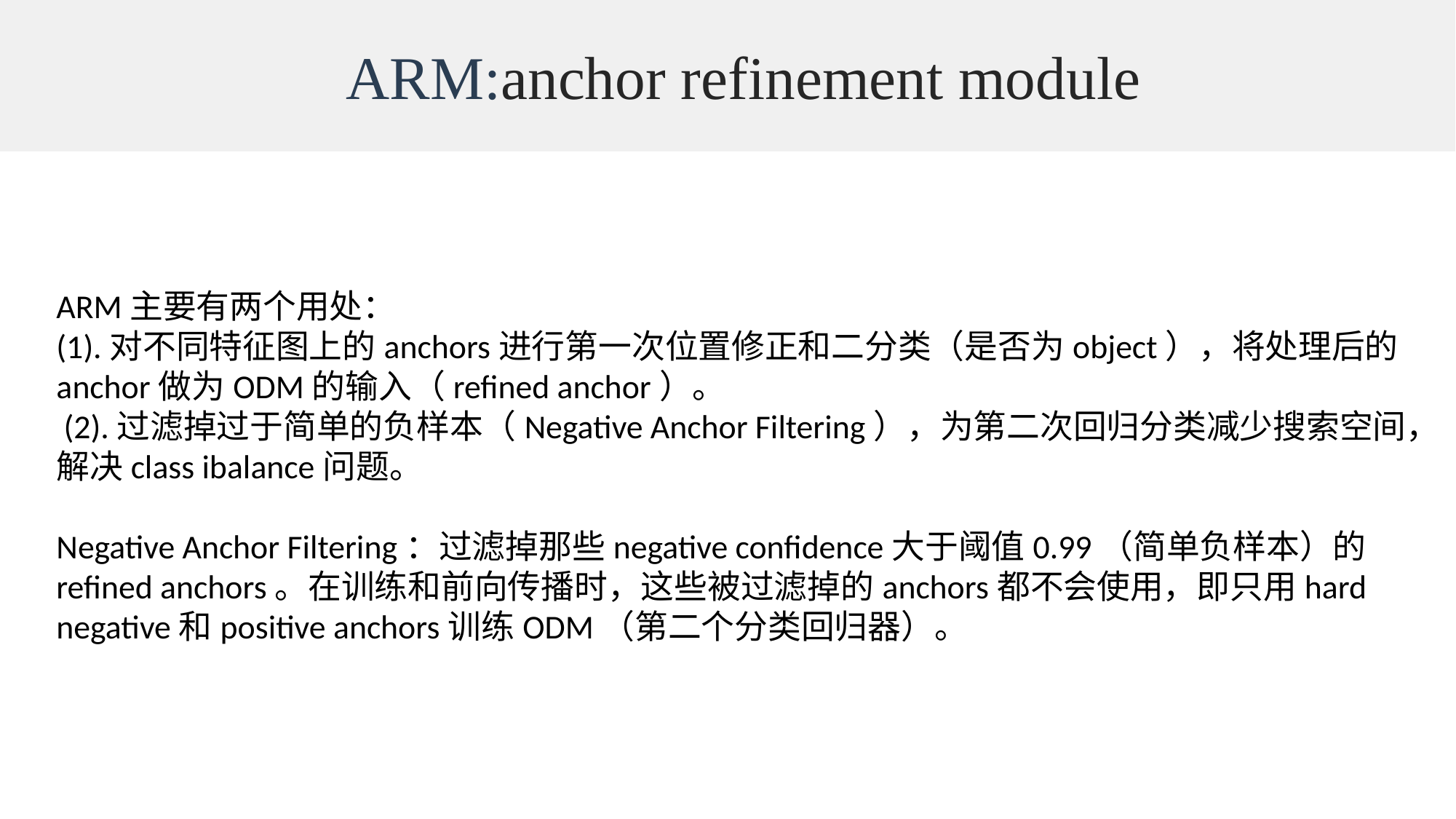

ARM:anchor refinement module
ARM主要有两个用处：
(1).对不同特征图上的anchors进行第一次位置修正和二分类（是否为object），将处理后的anchor做为ODM的输入（refined anchor）。
 (2).过滤掉过于简单的负样本（Negative Anchor Filtering），为第二次回归分类减少搜索空间，解决class ibalance问题。

Negative Anchor Filtering：过滤掉那些negative confidence大于阈值0.99（简单负样本）的refined anchors。在训练和前向传播时，这些被过滤掉的anchors都不会使用，即只用hard negative和positive anchors训练ODM（第二个分类回归器）。